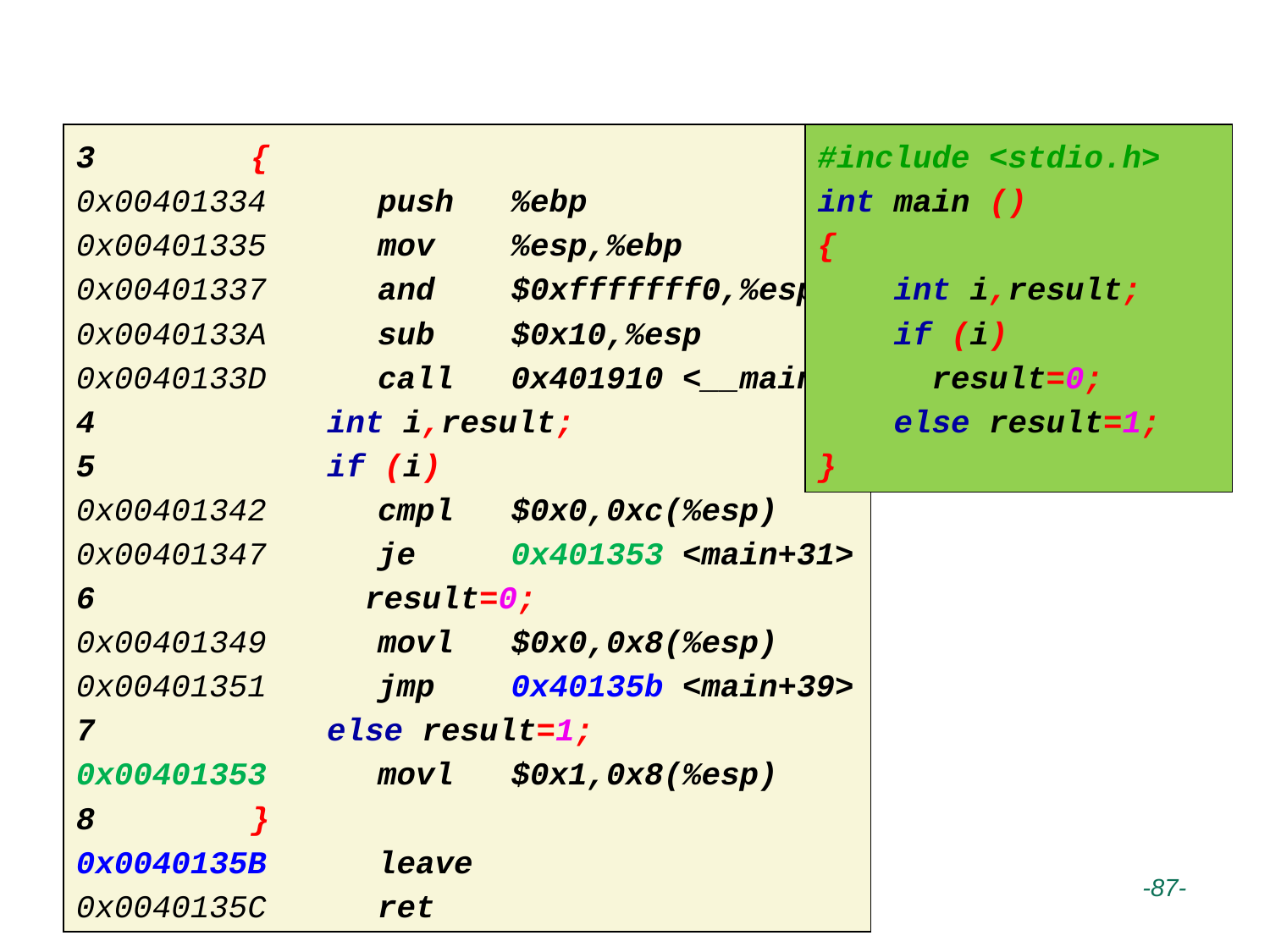

# If-else语句举例
3  	{
0x00401334	push   %ebp
0x00401335	mov    %esp,%ebp
0x00401337	and    $0xfffffff0,%esp
0x0040133A	sub    $0x10,%esp
0x0040133D	call   0x401910 <__main>
4  	    int i,result;
5  	    if (i)
0x00401342	cmpl   $0x0,0xc(%esp)
0x00401347	je     0x401353 <main+31>
6  	      result=0;
0x00401349	movl   $0x0,0x8(%esp)
0x00401351	jmp    0x40135b <main+39>
7  	    else result=1;
0x00401353	movl   $0x1,0x8(%esp)
8  	}
0x0040135B	leave
0x0040135C	ret
#include <stdio.h>
int main ()
{
    int i,result;
    if (i)
      result=0;
    else result=1;
}
 -87-